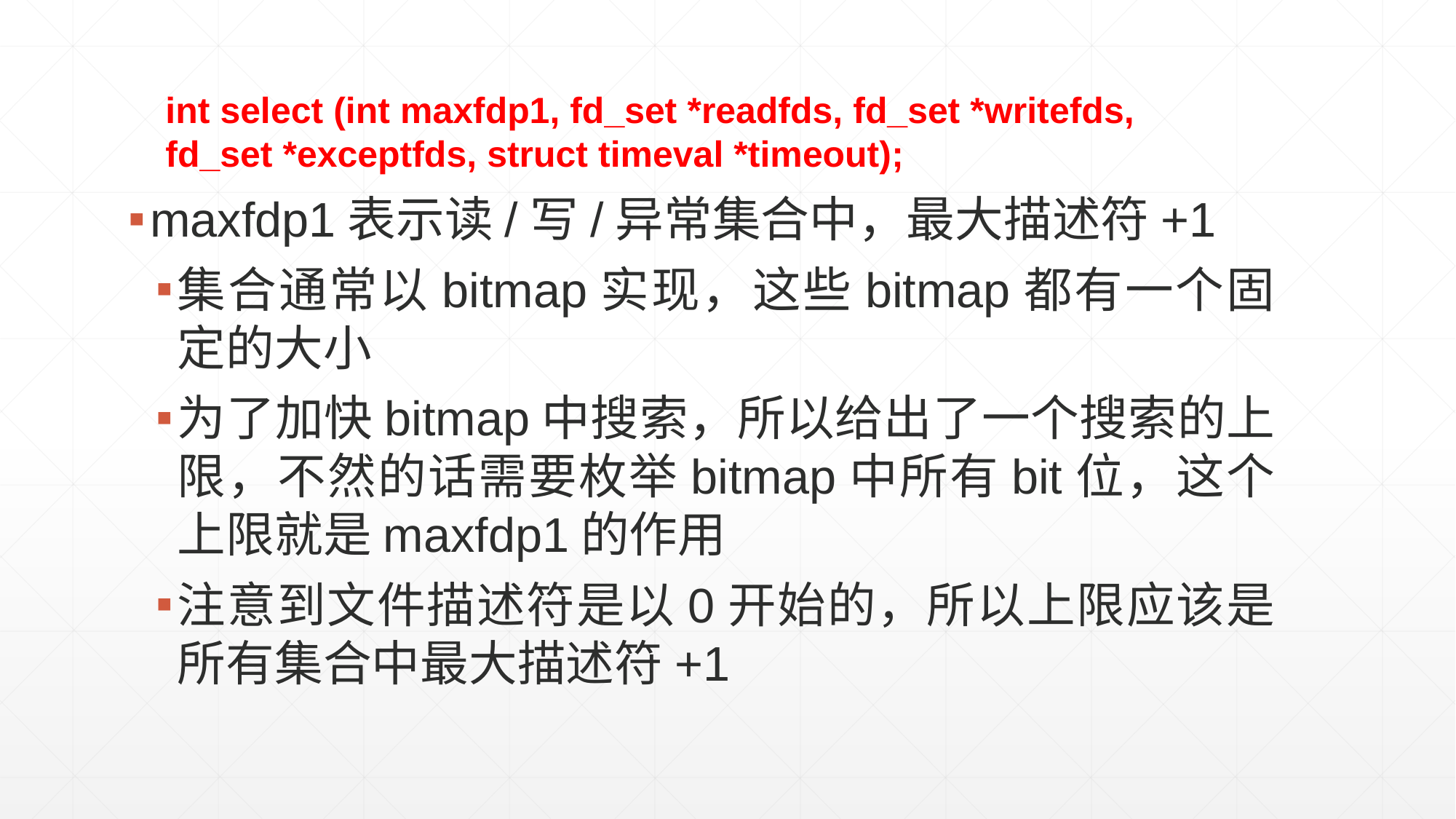

int select (int maxfdp1, fd_set *readfds, fd_set *writefds, fd_set *exceptfds, struct timeval *timeout);
maxfdp1表示读/写/异常集合中，最大描述符+1
集合通常以bitmap实现，这些bitmap都有一个固定的大小
为了加快bitmap中搜索，所以给出了一个搜索的上限，不然的话需要枚举bitmap中所有bit位，这个上限就是maxfdp1的作用
注意到文件描述符是以0开始的，所以上限应该是所有集合中最大描述符+1